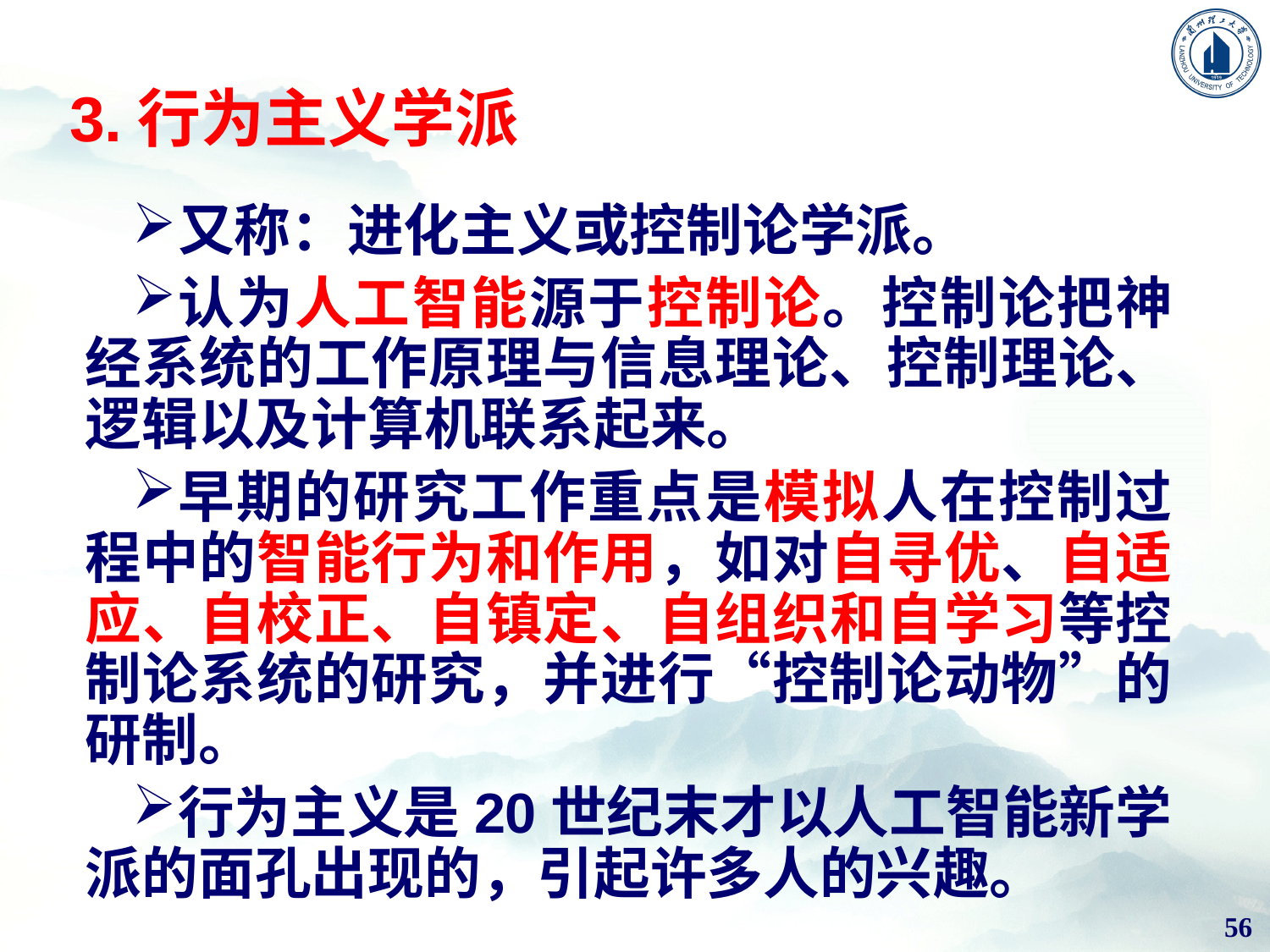

# 3.行为主义学派
又称：进化主义或控制论学派。
认为人工智能源于控制论。控制论把神经系统的工作原理与信息理论、控制理论、逻辑以及计算机联系起来。
早期的研究工作重点是模拟人在控制过程中的智能行为和作用，如对自寻优、自适应、自校正、自镇定、自组织和自学习等控制论系统的研究，并进行“控制论动物”的研制。
行为主义是20世纪末才以人工智能新学派的面孔出现的，引起许多人的兴趣。
56